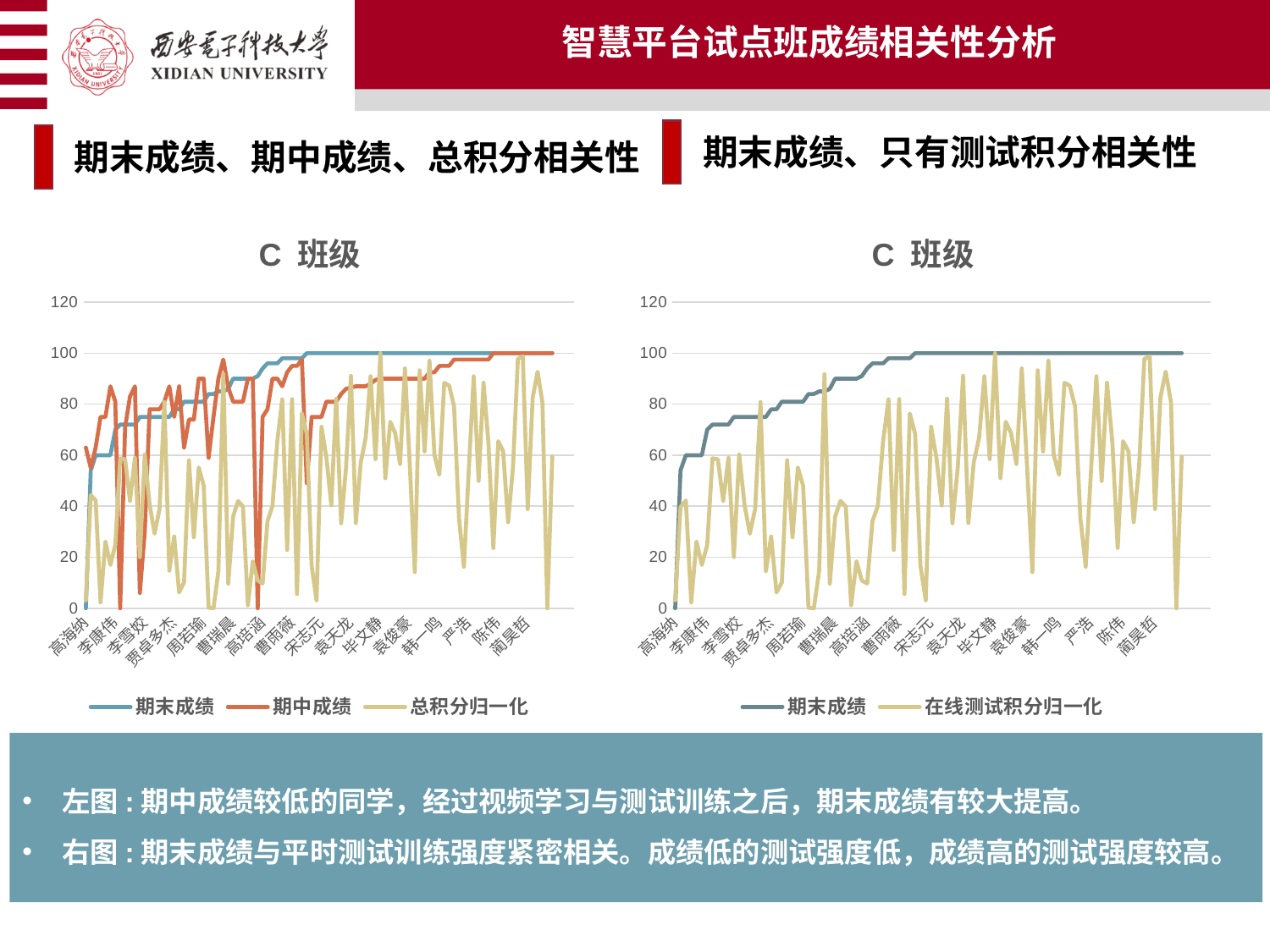

智慧平台试点班成绩相关性分析

期末成绩、只有测试积分相关性

期末成绩、期中成绩、总积分相关性

### Chart: C 班级

| Category | 期末成绩 | 期中成绩 | 总积分归一化 |
|---|---|---|---|
| 高海纳 | 0.0 | 63.0 | 3.098373353989156 |
| 艾拜都拉·艾麦尔艾力 | 54.0 | 55.0 | 44.39710816421379 |
| 夏乐贤 | 60.0 | 63.0 | 42.25406661502711 |
| 郭又瑜 | 60.0 | 75.0 | 2.3237800154918666 |
| 谢嘉昕 | 60.0 | 75.0 | 26.1425251742835 |
| 张震 | 60.0 | 87.0 | 16.963594113090625 |
| 李康伟 | 70.0 | 81.0 | 24.842314926413632 |
| 赛菲耶·艾散江 | 72.0 | 0.0 | 58.7658145933385 |
| 胡霁亭 | 72.0 | 71.0 | 58.36560805577072 |
| 张自源 | 72.0 | 83.0 | 42.09914794732765 |
| 俸玮 | 72.0 | 87.0 | 58.9908155693261 |
| 赵亚锋 | 75.0 | 6.0 | 20.061967467079782 |
| 李雪姣 | 75.0 | 30.0 | 60.27627160340822 |
| 陈玉京 | 75.0 | 78.0 | 40.60160080557708 |
| 郭震方 | 75.0 | 78.0 | 29.24089852827266 |
| 李泽源 | 75.0 | 78.0 | 38.92884810224632 |
| 李鹏博 | 75.0 | 81.0 | 80.8159049419055 |
| 杨帆 | 75.0 | 87.0 | 14.717273431448488 |
| 贾卓多杰 | 78.0 | 75.0 | 28.101139759876066 |
| 李宗睿 | 78.0 | 87.0 | 6.196746707978312 |
| 程玥 | 81.0 | 63.0 | 10.069713400464755 |
| 江浩辉 | 81.0 | 74.0 | 58.03363948102246 |
| 张广天 | 81.0 | 74.0 | 27.846630518977538 |
| 王昶 | 81.0 | 90.0 | 55.18977536793184 |
| 周若瑜 | 81.0 | 90.0 | 47.98605731990705 |
| 赵一帆 | 84.0 | 59.0 | 0.19364833462432224 |
| 王子权 | 84.0 | 75.0 | 0.0 |
| 肖仕杰 | 85.0 | 90.0 | 14.562354763749033 |
| 熊傲 | 85.0 | 97.5 | 91.83633952749805 |
| 王旭洋 | 86.0 | 86.5 | 9.604957397366382 |
| 曹瑞晨 | 90.0 | 81.0 | 35.9927704415182 |
| 陈腾 | 90.0 | 81.0 | 42.060418280402786 |
| 王宗杰 | 90.0 | 81.0 | 39.86573713400465 |
| 刘鸿儒 | 90.0 | 90.0 | 1.1618900077459333 |
| 苏海鹏 | 90.0 | 90.0 | 18.435321456235478 |
| 董津玮 | 91.0 | 0.0 | 10.883036405886909 |
| 高培涵 | 94.0 | 75.0 | 9.682416731216112 |
| 程哲瀚 | 96.0 | 78.0 | 34.159566227730444 |
| 刘杨 | 96.0 | 90.0 | 40.02065580170411 |
| 吕晨 | 96.0 | 90.0 | 65.64678543764524 |
| 徐浩东 | 98.0 | 87.0 | 81.87451587916344 |
| 周易 | 98.0 | 92.5 | 22.850503485670025 |
| 曹雨薇 | 98.0 | 95.0 | 81.99623772269558 |
| 马志勇 | 98.0 | 95.0 | 5.57707203718048 |
| 赵立东 | 98.0 | 97.5 | 76.33617350890782 |
| 陈泽华 | 100.0 | 49.0 | 68.3633949651433 |
| 刘远哲 | 100.0 | 75.0 | 16.65375677769171 |
| 马子穆 | 100.0 | 75.0 | 3.098373353989156 |
| 宋志元 | 100.0 | 75.0 | 71.14639814097599 |
| 刘治睿 | 100.0 | 81.0 | 59.101471727343146 |
| 任炫炫 | 100.0 | 81.0 | 40.35631293570876 |
| 周祖铨 | 100.0 | 81.0 | 82.10689388071263 |
| 李明泽 | 100.0 | 84.0 | 33.26878388845856 |
| 李晨羲 | 100.0 | 86.0 | 55.07358636715725 |
| 袁天龙 | 100.0 | 86.5 | 91.10324221533695 |
| 郭彧宁 | 100.0 | 87.0 | 33.42370255615802 |
| 王一丹 | 100.0 | 87.0 | 57.1760539891557 |
| 叶沛昶 | 100.0 | 87.0 | 66.80867544539117 |
| 谢铭松 | 100.0 | 88.0 | 90.93725793958171 |
| 陈啸煜 | 100.0 | 89.5 | 58.45597725793959 |
| 毕文静 | 100.0 | 90.0 | 100.0 |
| 蔡卓奇 | 100.0 | 90.0 | 50.98760650658405 |
| 杜舟恒 | 100.0 | 90.0 | 73.10870128582494 |
| 李安琪 | 100.0 | 90.0 | 68.66769945778466 |
| 李容齐 | 100.0 | 90.0 | 56.558223578621224 |
| 粟优 | 100.0 | 90.0 | 94.03563129357087 |
| 袁俊豪 | 100.0 | 90.0 | 55.70617090627421 |
| 张琳凯 | 100.0 | 90.0 | 14.175058094500386 |
| 赵宇盛 | 100.0 | 90.0 | 93.26103795507359 |
| 郑凯 | 100.0 | 90.0 | 61.469514252517435 |
| 陈芷若 | 100.0 | 92.5 | 97.01781564678544 |
| 康凯悦 | 100.0 | 92.5 | 60.03098373353989 |
| 韩一鸣 | 100.0 | 95.0 | 52.29796021688614 |
| 唐欣杰 | 100.0 | 95.0 | 88.38109992254066 |
| 许棋 | 100.0 | 95.0 | 87.2551731758327 |
| 蒋思媛 | 100.0 | 97.5 | 79.19110323780015 |
| 李芷璇 | 100.0 | 97.5 | 35.28272656855151 |
| 梅东 | 100.0 | 97.5 | 16.266460108443066 |
| 严浩 | 100.0 | 97.5 | 54.33772269558482 |
| 杨佳琪 | 100.0 | 97.5 | 90.93080297443842 |
| 于凡 | 100.0 | 97.5 | 49.845081332300545 |
| 袁艳雪 | 100.0 | 97.5 | 88.40046475600309 |
| 赵佳宁 | 100.0 | 97.5 | 64.75600309837336 |
| 陈德创 | 100.0 | 100.0 | 23.625096824167315 |
| 陈伟 | 100.0 | 100.0 | 65.49186676994579 |
| 陈永鑫 | 100.0 | 100.0 | 61.58017041053447 |
| 崔又天 | 100.0 | 100.0 | 33.73353989155694 |
| 戴文勋 | 100.0 | 100.0 | 55.38342370255616 |
| 何之洲 | 100.0 | 100.0 | 97.75367931835787 |
| 李烁程 | 100.0 | 100.0 | 98.76065065840433 |
| 蔺昊哲 | 100.0 | 100.0 | 38.845855925639036 |
| 刘渊博 | 100.0 | 100.0 | 82.36416955848179 |
| 罗凡 | 100.0 | 100.0 | 92.75755228505035 |
| 盛昊楠 | 100.0 | 100.0 | 80.59643687064292 |
| 吴泽凯 | 100.0 | 100.0 | 0.0 |
| 张智皓 | 100.0 | 100.0 | 59.411309062742056 |

### Chart: C 班级

| Category | 期末成绩 | 在线测试积分归一化 |
|---|---|---|
| 高海纳 | 0.0 | 3.098373353989156 |
| 艾拜都拉·艾麦尔艾力 | 54.0 | 39.672088799380326 |
| 夏乐贤 | 60.0 | 42.25406661502711 |
| 郭又瑜 | 60.0 | 2.3237800154918666 |
| 谢嘉昕 | 60.0 | 26.1425251742835 |
| 张震 | 60.0 | 16.963594113090625 |
| 李康伟 | 70.0 | 24.842314926413632 |
| 赛菲耶·艾散江 | 72.0 | 58.7658145933385 |
| 胡霁亭 | 72.0 | 58.36560805577072 |
| 张自源 | 72.0 | 42.09914794732765 |
| 俸玮 | 72.0 | 58.9908155693261 |
| 赵亚锋 | 75.0 | 20.061967467079782 |
| 李雪姣 | 75.0 | 60.27627160340822 |
| 陈玉京 | 75.0 | 40.60160080557708 |
| 郭震方 | 75.0 | 29.24089852827266 |
| 李泽源 | 75.0 | 38.92884810224632 |
| 李鹏博 | 75.0 | 80.8159049419055 |
| 杨帆 | 75.0 | 14.562354763749033 |
| 贾卓多杰 | 78.0 | 28.101139759876066 |
| 李宗睿 | 78.0 | 6.196746707978312 |
| 程玥 | 81.0 | 10.069713400464755 |
| 江浩辉 | 81.0 | 58.03363948102246 |
| 张广天 | 81.0 | 27.846630518977538 |
| 王昶 | 81.0 | 55.18977536793184 |
| 周若瑜 | 81.0 | 47.98605731990705 |
| 赵一帆 | 84.0 | 0.19364833462432224 |
| 王子权 | 84.0 | 0.0 |
| 肖仕杰 | 85.0 | 14.562354763749033 |
| 熊傲 | 85.0 | 91.75888019364832 |
| 王旭洋 | 86.0 | 9.604957397366382 |
| 曹瑞晨 | 90.0 | 35.9927704415182 |
| 陈腾 | 90.0 | 42.060418280402786 |
| 王宗杰 | 90.0 | 39.86573713400465 |
| 刘鸿儒 | 90.0 | 1.1618900077459333 |
| 苏海鹏 | 90.0 | 18.435321456235478 |
| 董津玮 | 91.0 | 10.883036405886909 |
| 高培涵 | 94.0 | 9.682416731216112 |
| 程哲瀚 | 96.0 | 34.159566227730444 |
| 刘杨 | 96.0 | 40.02065580170411 |
| 吕晨 | 96.0 | 65.64678543764524 |
| 徐浩东 | 98.0 | 81.87451587916344 |
| 周易 | 98.0 | 22.850503485670025 |
| 曹雨薇 | 98.0 | 81.99623772269558 |
| 马志勇 | 98.0 | 5.57707203718048 |
| 赵立东 | 98.0 | 76.33617350890782 |
| 陈泽华 | 100.0 | 68.3633949651433 |
| 刘远哲 | 100.0 | 16.65375677769171 |
| 马子穆 | 100.0 | 3.098373353989156 |
| 宋志元 | 100.0 | 71.14639814097599 |
| 刘治睿 | 100.0 | 59.101471727343146 |
| 任炫炫 | 100.0 | 40.27885360185902 |
| 周祖铨 | 100.0 | 82.10689388071263 |
| 李明泽 | 100.0 | 33.26878388845856 |
| 李晨羲 | 100.0 | 55.07358636715725 |
| 袁天龙 | 100.0 | 91.10324221533695 |
| 郭彧宁 | 100.0 | 33.42370255615802 |
| 王一丹 | 100.0 | 57.1760539891557 |
| 叶沛昶 | 100.0 | 66.80867544539117 |
| 谢铭松 | 100.0 | 90.93725793958171 |
| 陈啸煜 | 100.0 | 58.45597725793959 |
| 毕文静 | 100.0 | 100.0 |
| 蔡卓奇 | 100.0 | 50.98760650658405 |
| 杜舟恒 | 100.0 | 73.10870128582494 |
| 李安琪 | 100.0 | 68.66769945778466 |
| 李容齐 | 100.0 | 56.558223578621224 |
| 粟优 | 100.0 | 94.03563129357087 |
| 袁俊豪 | 100.0 | 55.70617090627421 |
| 张琳凯 | 100.0 | 14.175058094500386 |
| 赵宇盛 | 100.0 | 93.26103795507359 |
| 郑凯 | 100.0 | 61.469514252517435 |
| 陈芷若 | 100.0 | 97.01781564678544 |
| 康凯悦 | 100.0 | 60.03098373353989 |
| 韩一鸣 | 100.0 | 52.29796021688614 |
| 唐欣杰 | 100.0 | 88.38109992254066 |
| 许棋 | 100.0 | 87.2551731758327 |
| 蒋思媛 | 100.0 | 79.19110323780015 |
| 李芷璇 | 100.0 | 35.28272656855151 |
| 梅东 | 100.0 | 16.266460108443066 |
| 严浩 | 100.0 | 54.260263361735085 |
| 杨佳琪 | 100.0 | 90.93080297443842 |
| 于凡 | 100.0 | 49.845081332300545 |
| 袁艳雪 | 100.0 | 88.40046475600309 |
| 赵佳宁 | 100.0 | 64.75600309837336 |
| 陈德创 | 100.0 | 23.625096824167315 |
| 陈伟 | 100.0 | 65.49186676994579 |
| 陈永鑫 | 100.0 | 61.58017041053447 |
| 崔又天 | 100.0 | 33.73353989155694 |
| 戴文勋 | 100.0 | 55.38342370255616 |
| 何之洲 | 100.0 | 97.75367931835787 |
| 李烁程 | 100.0 | 98.76065065840433 |
| 蔺昊哲 | 100.0 | 38.845855925639036 |
| 刘渊博 | 100.0 | 82.36416955848179 |
| 罗凡 | 100.0 | 92.75755228505035 |
| 盛昊楠 | 100.0 | 80.59643687064292 |
| 吴泽凯 | 100.0 | 0.0 |
| 张智皓 | 100.0 | 59.411309062742056 |
左图:期中成绩较低的同学，经过视频学习与测试训练之后，期末成绩有较大提高。
右图:期末成绩与平时测试训练强度紧密相关。成绩低的测试强度低，成绩高的测试强度较高。